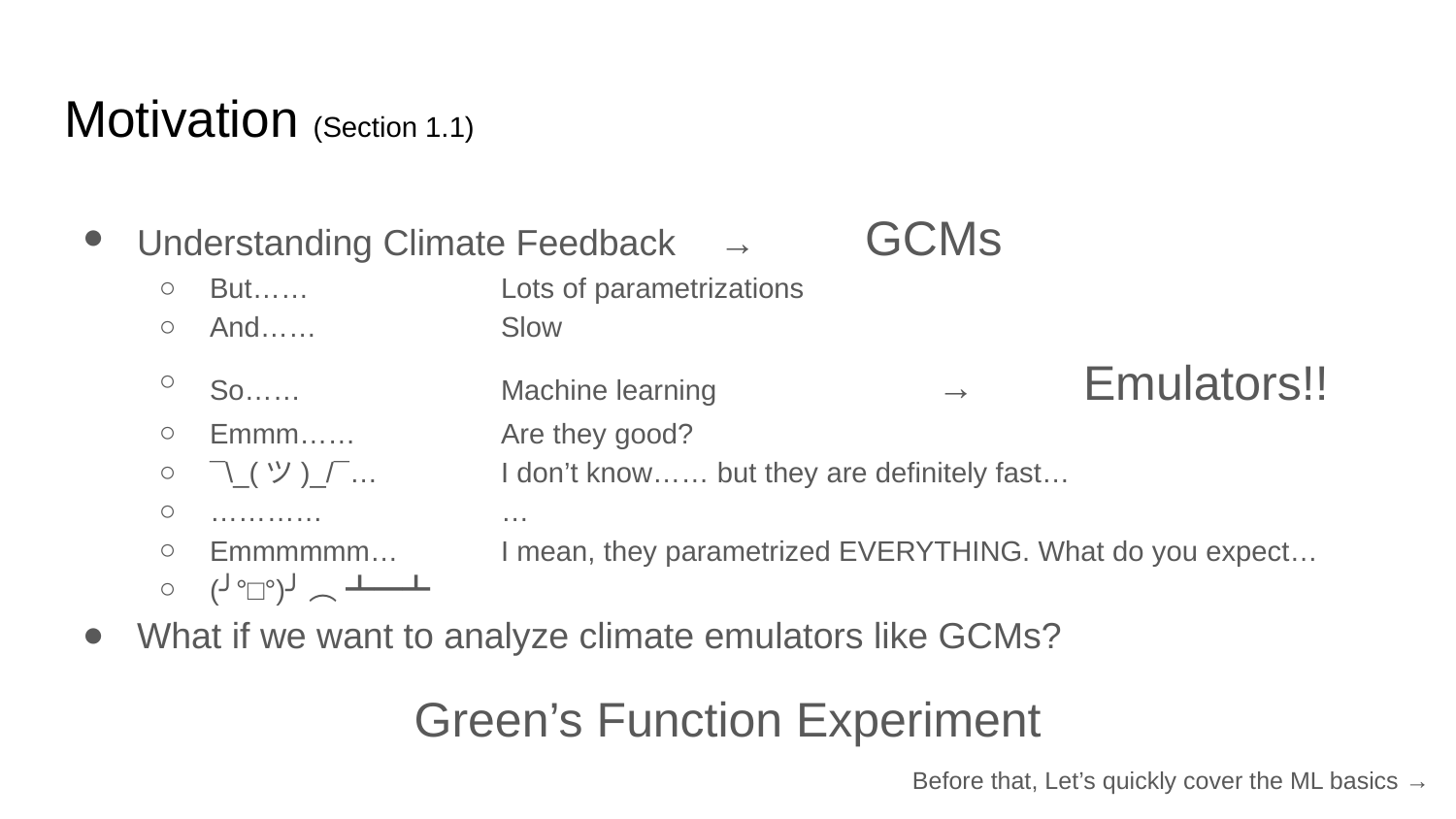

# Motivation (Section 1.1)
Understanding Climate Feedback	→ 	GCMs
But……		Lots of parametrizations
And……		Slow
So……		Machine learning		→ 	Emulators!!
Emmm……	Are they good?
¯\_(ツ)_/¯…	I don’t know…… but they are definitely fast…
…………		…
Emmmmmm…	I mean, they parametrized EVERYTHING. What do you expect…
(╯°□°)╯︵ ┻━┻
What if we want to analyze climate emulators like GCMs?
Green’s Function Experiment
Before that, Let’s quickly cover the ML basics →